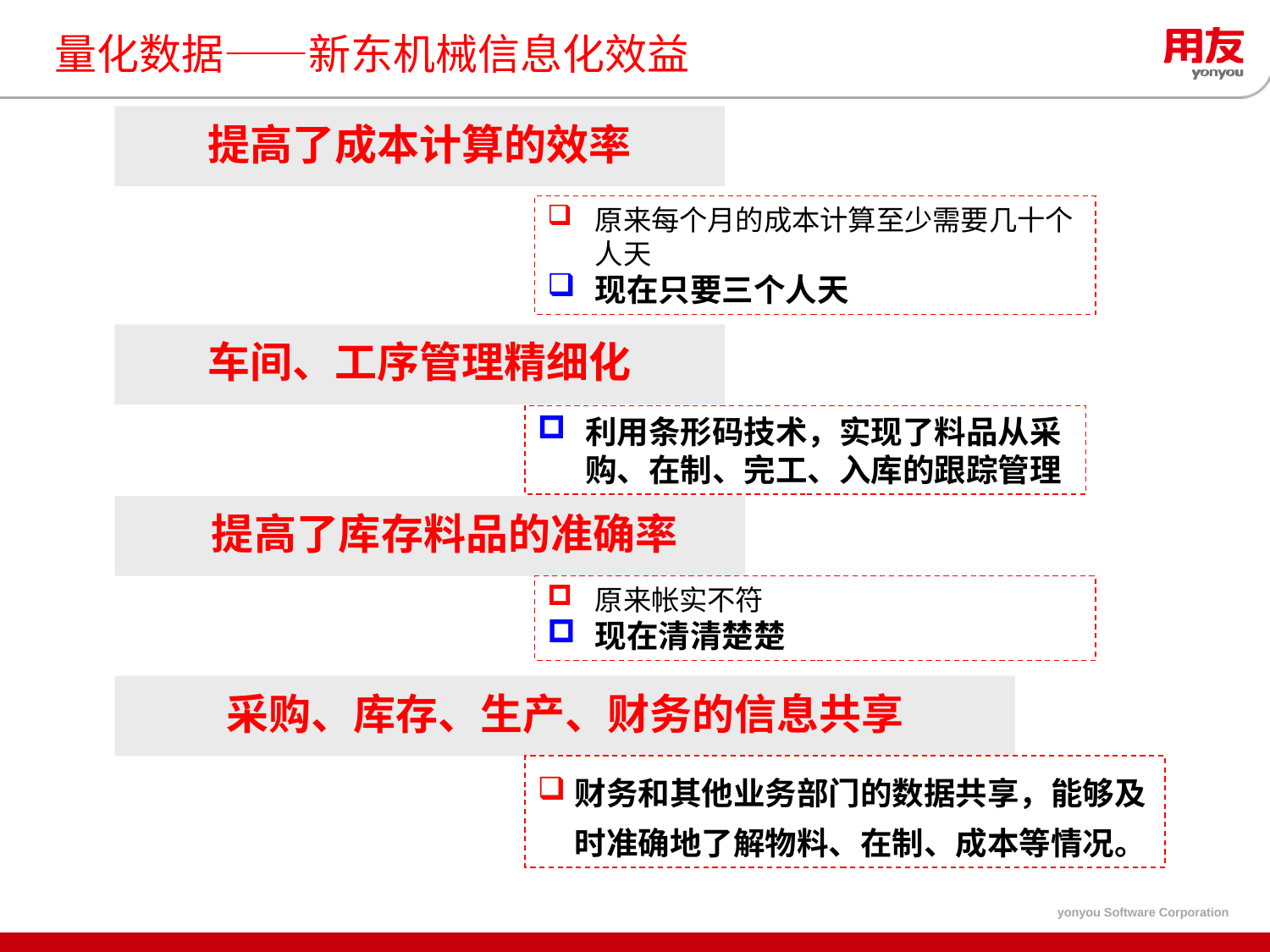

# 量化数据——新东机械信息化效益
提高了成本计算的效率
原来每个月的成本计算至少需要几十个人天
现在只要三个人天
车间、工序管理精细化
利用条形码技术，实现了料品从采购、在制、完工、入库的跟踪管理
  提高了库存料品的准确率
原来帐实不符
现在清清楚楚
采购、库存、生产、财务的信息共享
财务和其他业务部门的数据共享，能够及时准确地了解物料、在制、成本等情况。